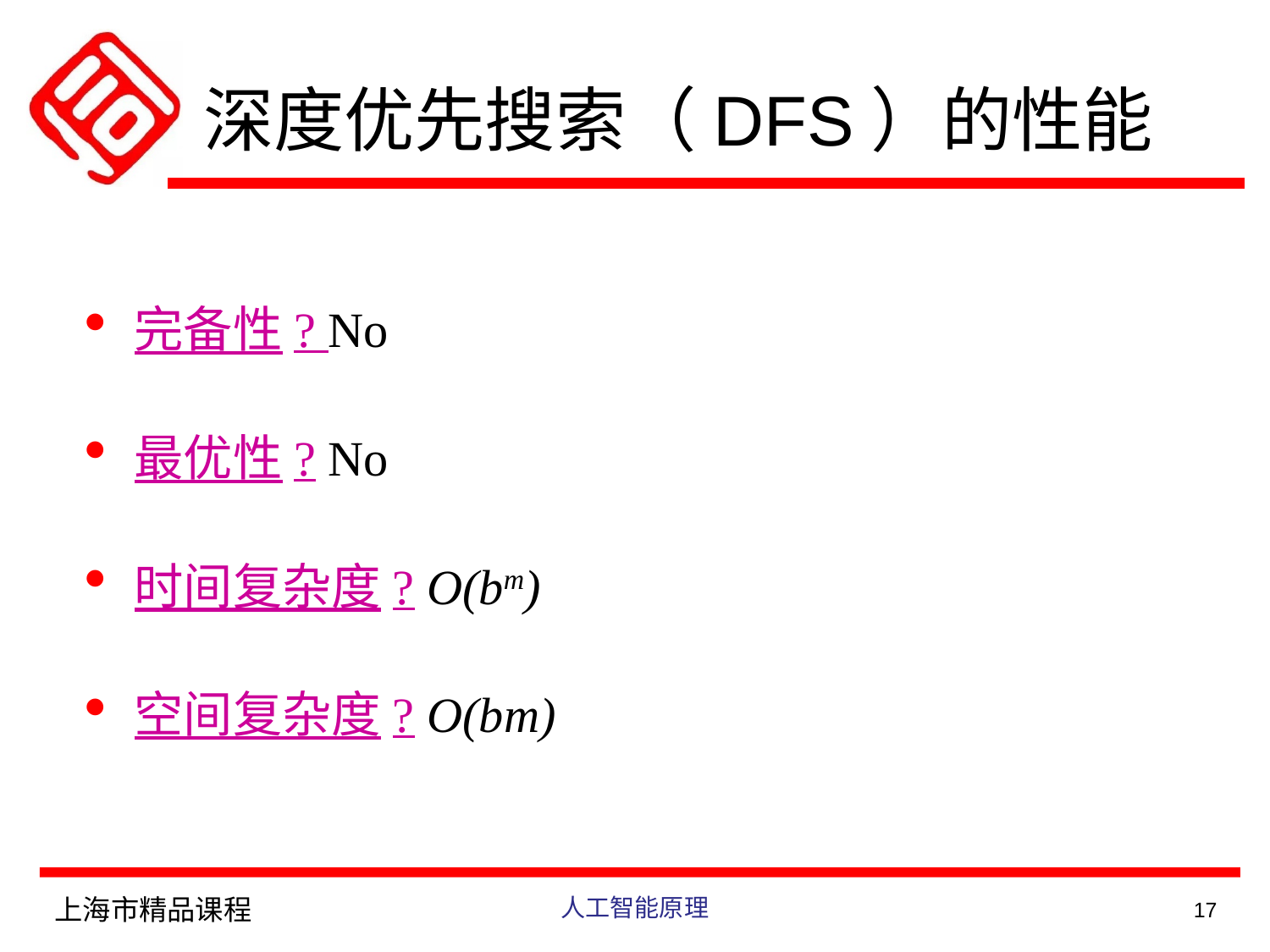

# 深度优先搜索（DFS）的性能
完备性? No
最优性? No
时间复杂度? O(bm)
空间复杂度? O(bm)
上海市精品课程
人工智能原理
17